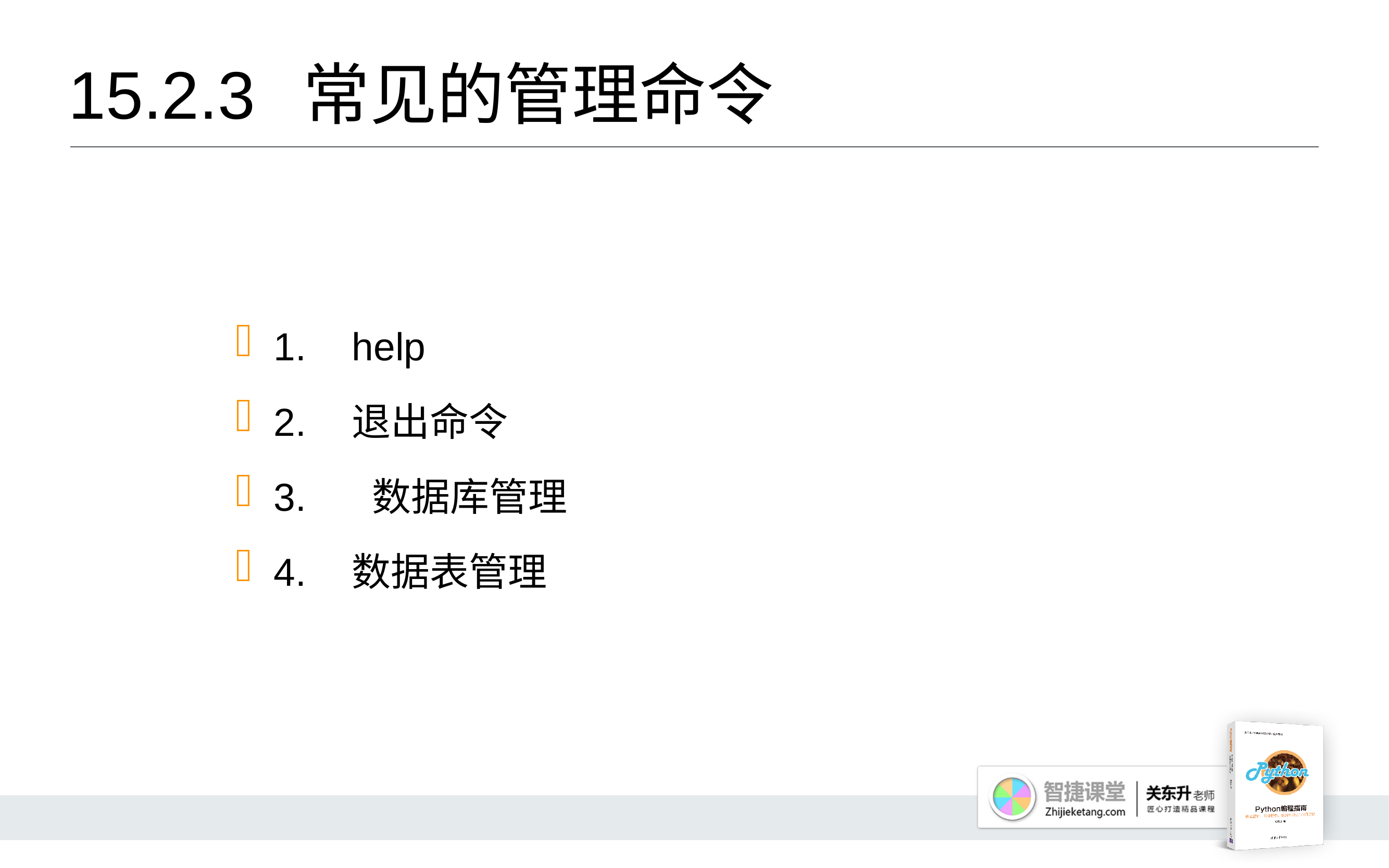

# 15.2.3 	常见的管理命令
1.	help
2.	退出命令
3.	 数据库管理
4.	数据表管理